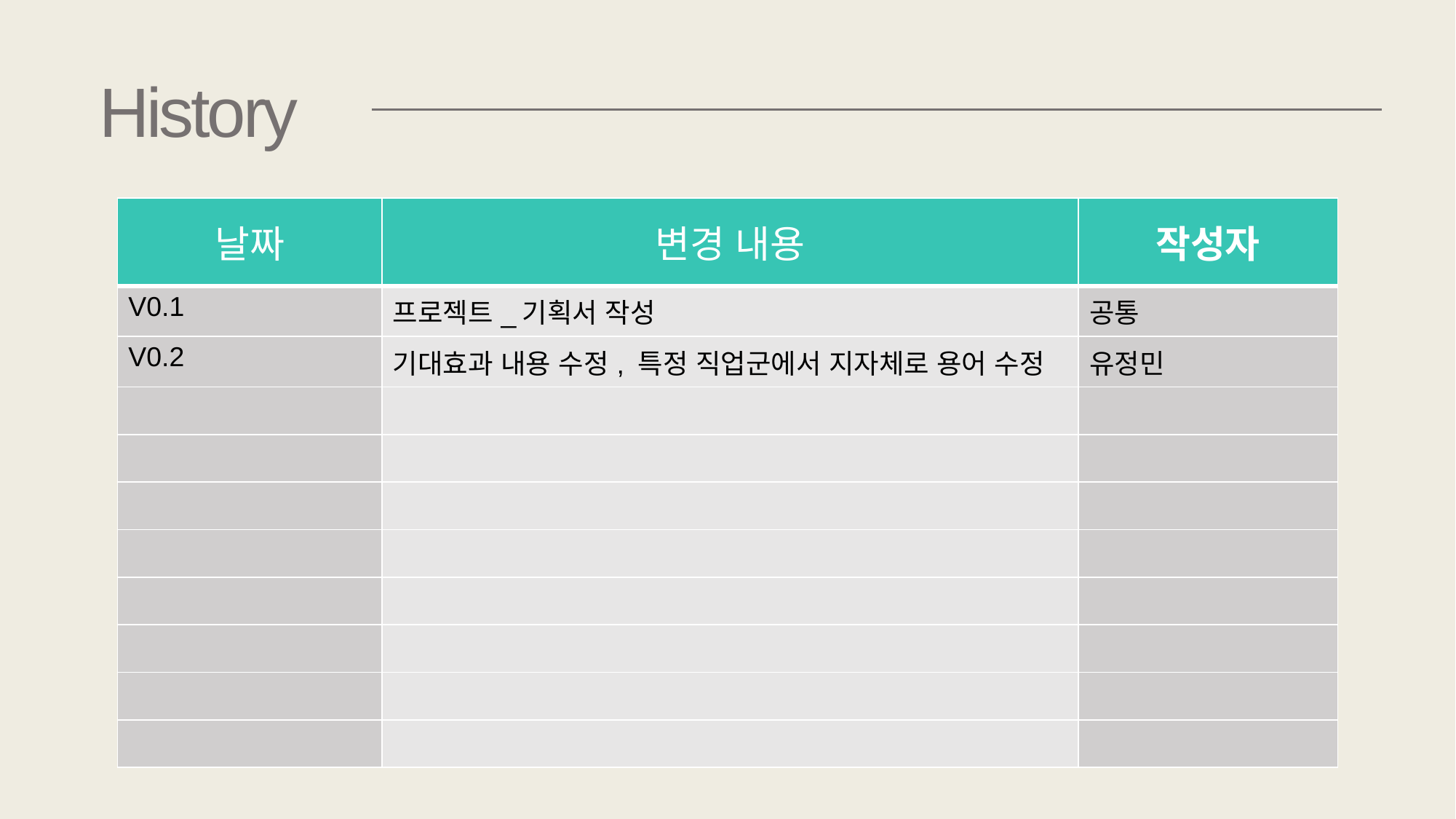

History
| 날짜 | 변경 내용 | 작성자 |
| --- | --- | --- |
| V0.1 | 프로젝트\_기획서 작성 | 공통 |
| V0.2 | 기대효과 내용 수정, 특정 직업군에서 지자체로 용어 수정 | 유정민 |
|  |  |  |
|  |  |  |
|  |  |  |
|  |  |  |
|  |  |  |
|  |  |  |
|  |  |  |
|  |  |  |